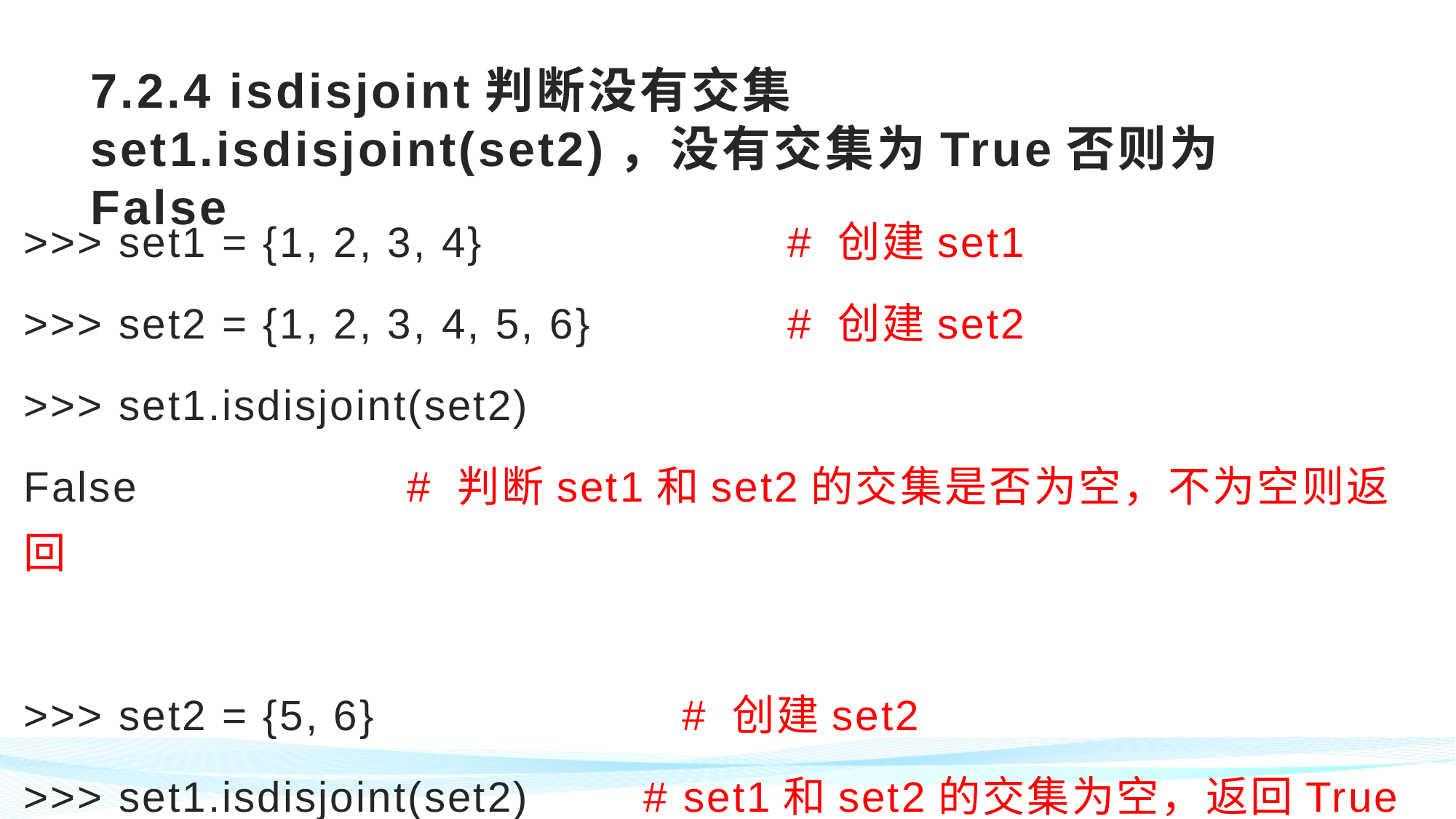

# 7.2.4 isdisjoint判断没有交集 set1.isdisjoint(set2)，没有交集为True否则为False
>>> set1 = {1, 2, 3, 4}                  	# 创建set1
>>> set2 = {1, 2, 3, 4, 5, 6}          	# 创建set2
>>> set1.isdisjoint(set2)
False                   # 判断set1和set2的交集是否为空，不为空则返回

>>> set2 = {5, 6}          	        # 创建set2
>>> set1.isdisjoint(set2)        # set1和set2的交集为空，返回True
True
97